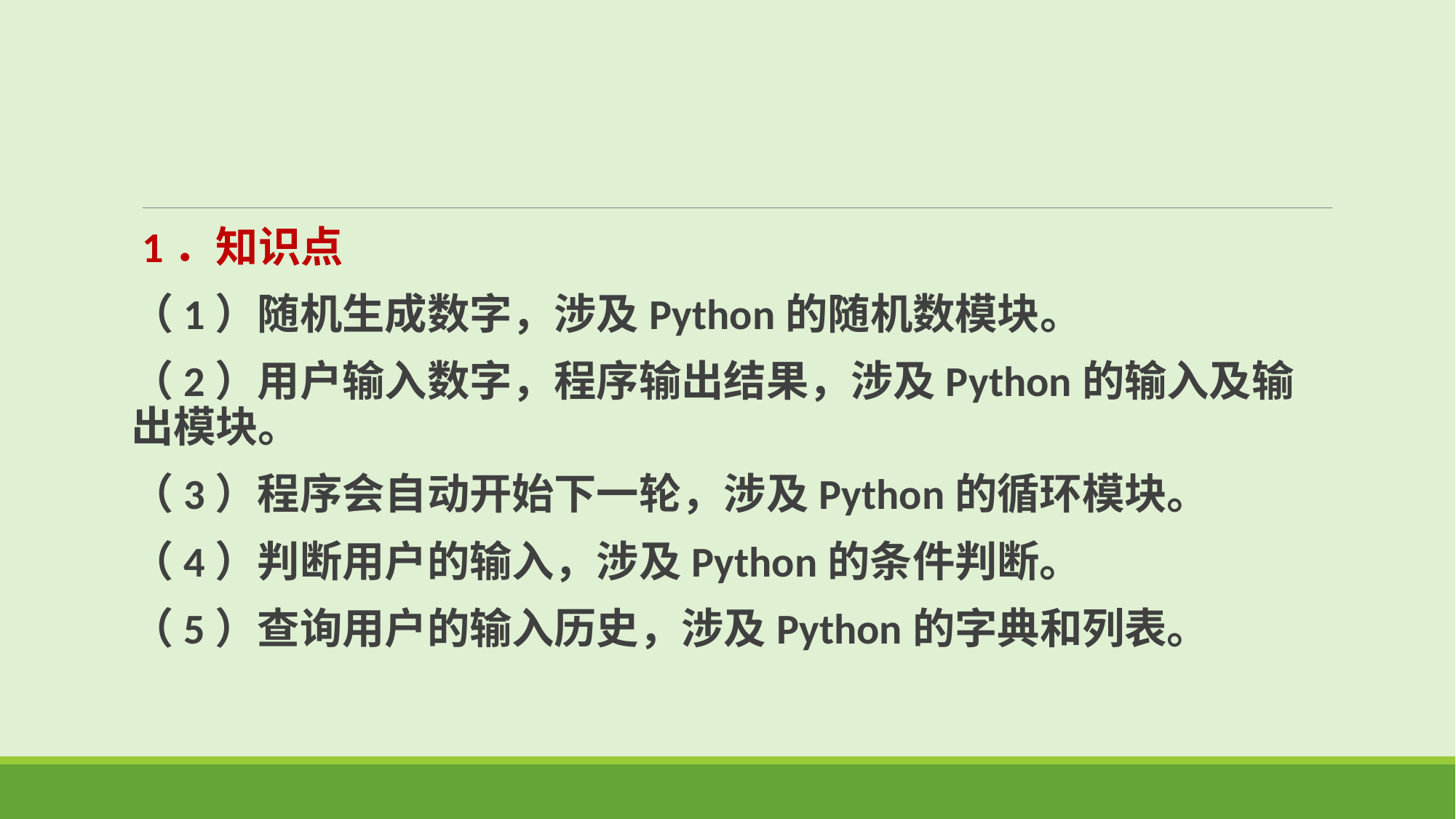

1．知识点
（1）随机生成数字，涉及Python的随机数模块。
（2）用户输入数字，程序输出结果，涉及Python的输入及输出模块。
（3）程序会自动开始下一轮，涉及Python的循环模块。
（4）判断用户的输入，涉及Python的条件判断。
（5）查询用户的输入历史，涉及Python的字典和列表。